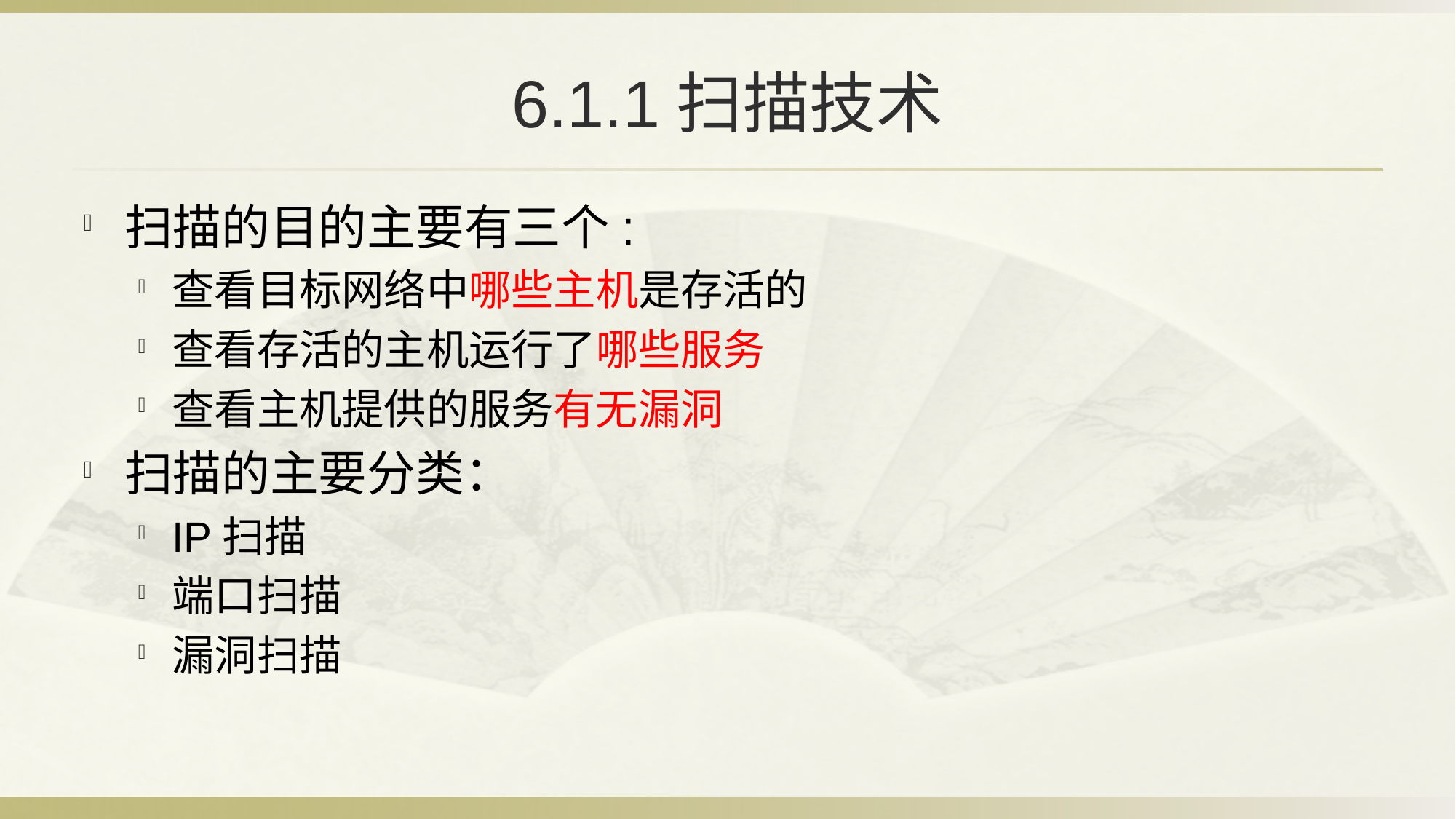

# 6.1.1扫描技术
扫描的目的主要有三个:
查看目标网络中哪些主机是存活的
查看存活的主机运行了哪些服务
查看主机提供的服务有无漏洞
扫描的主要分类：
IP扫描
端口扫描
漏洞扫描